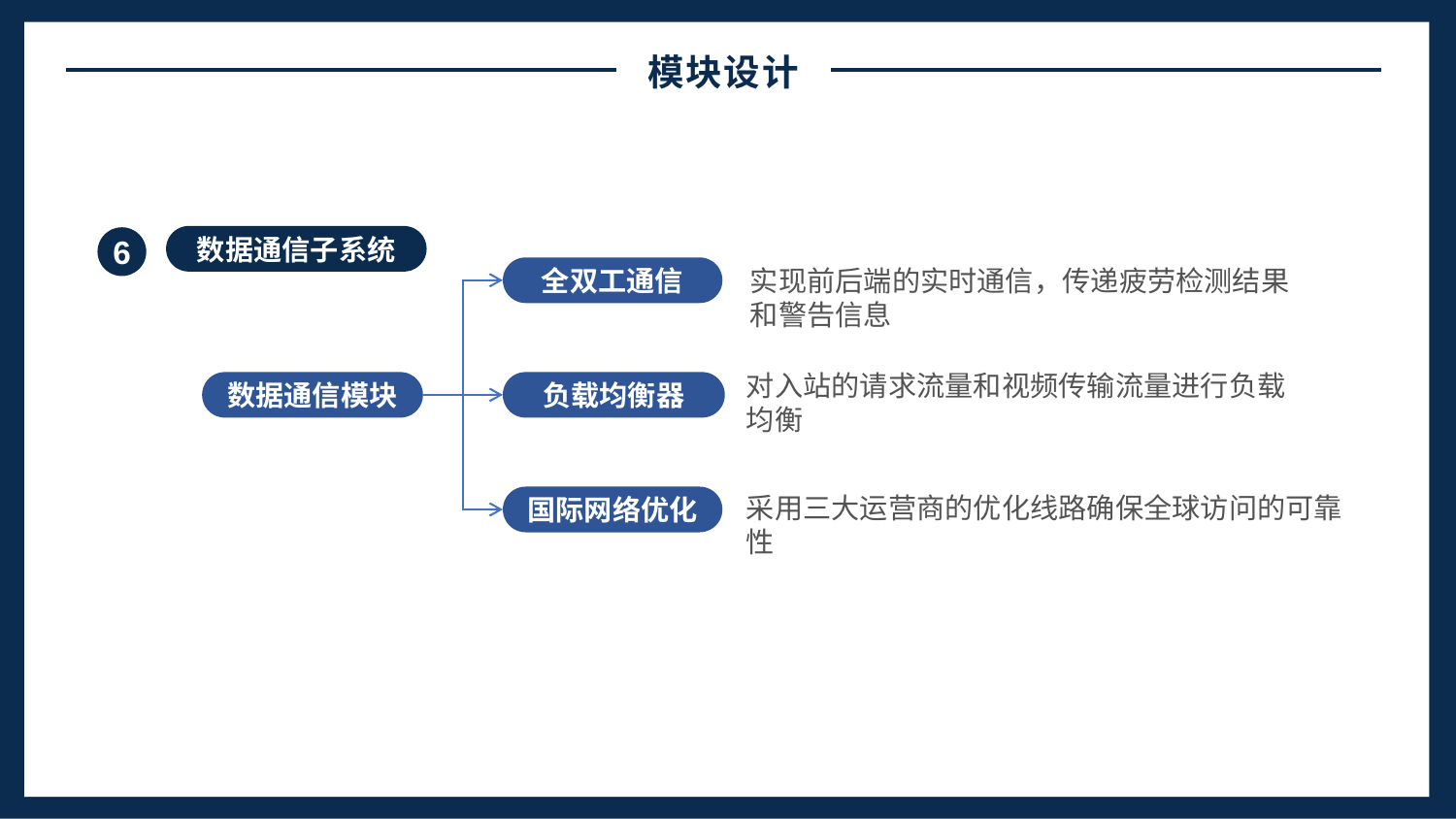

模块设计
数据通信子系统
6
实现前后端的实时通信，传递疲劳检测结果和警告信息
全双工通信
对入站的请求流量和视频传输流量进行负载均衡
数据通信模块
负载均衡器
采用三大运营商的优化线路确保全球访问的可靠性
国际网络优化